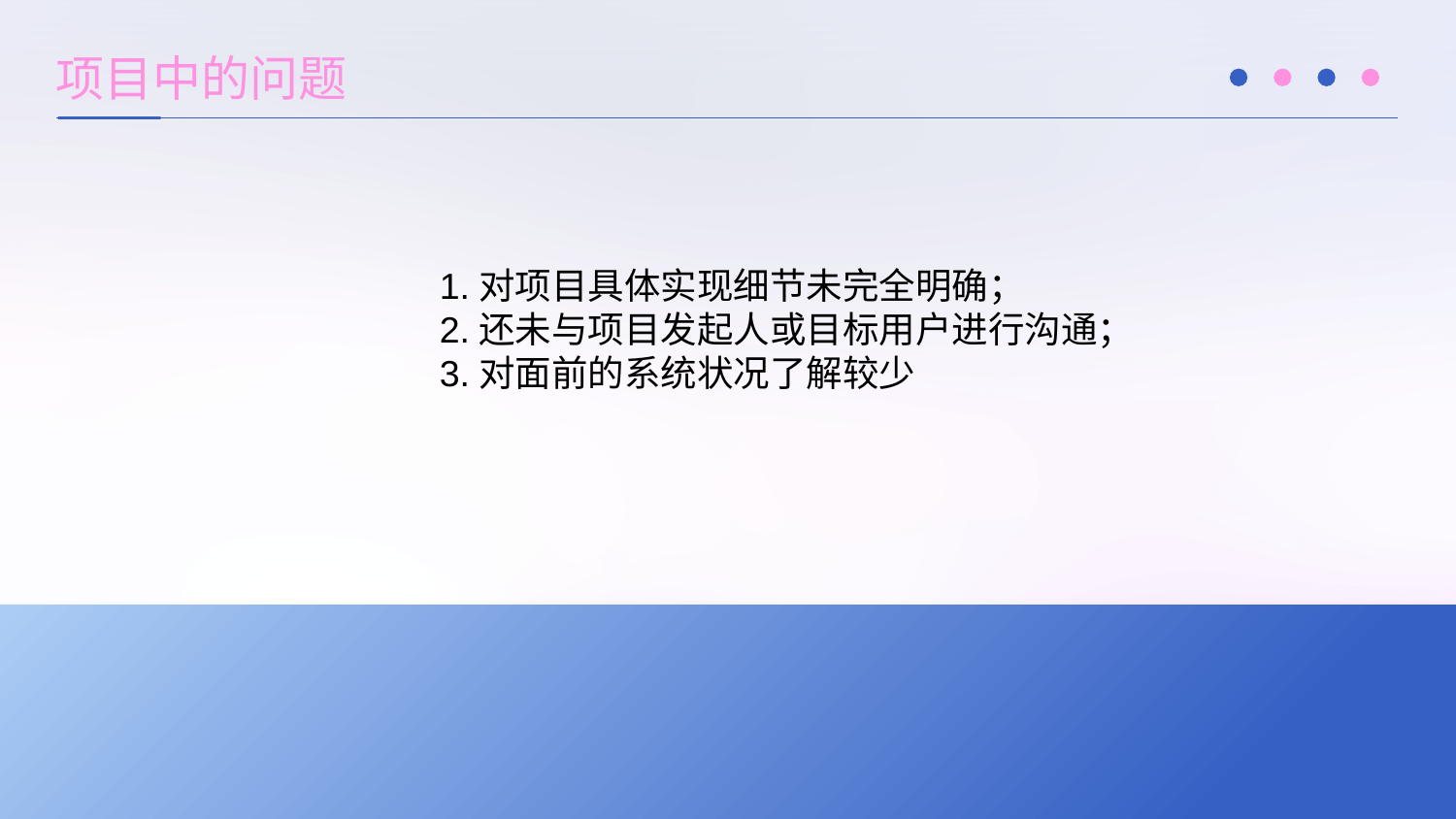

项目中的问题

1.对项目具体实现细节未完全明确；
2.还未与项目发起人或目标用户进行沟通；
3.对面前的系统状况了解较少